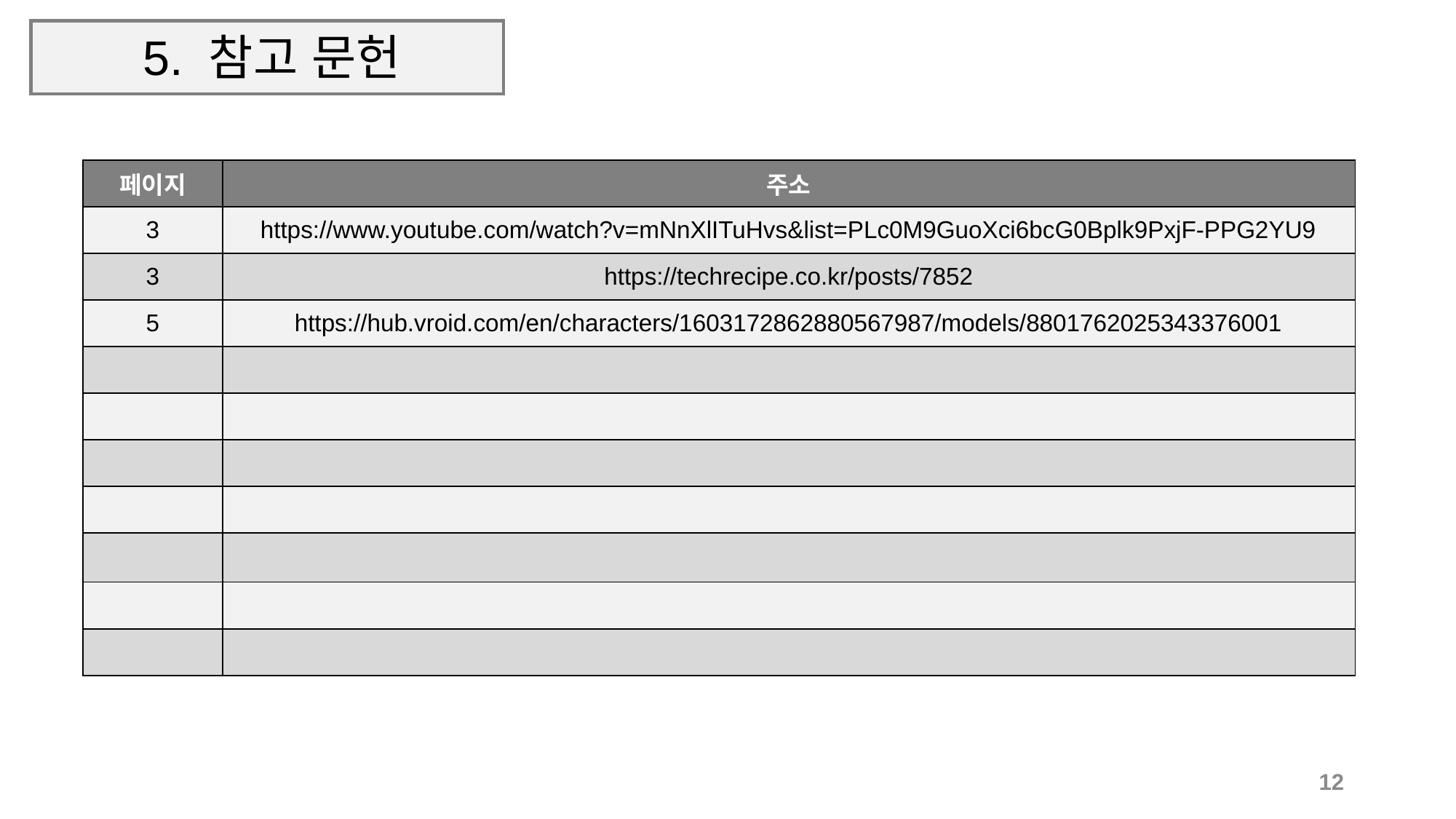

# 5. 참고 문헌
| 페이지 | 주소 |
| --- | --- |
| 3 | https://www.youtube.com/watch?v=mNnXlITuHvs&list=PLc0M9GuoXci6bcG0Bplk9PxjF-PPG2YU9 |
| 3 | https://techrecipe.co.kr/posts/7852 |
| 5 | https://hub.vroid.com/en/characters/1603172862880567987/models/8801762025343376001 |
|  |  |
|  |  |
|  |  |
|  |  |
|  |  |
|  |  |
|  |  |
12